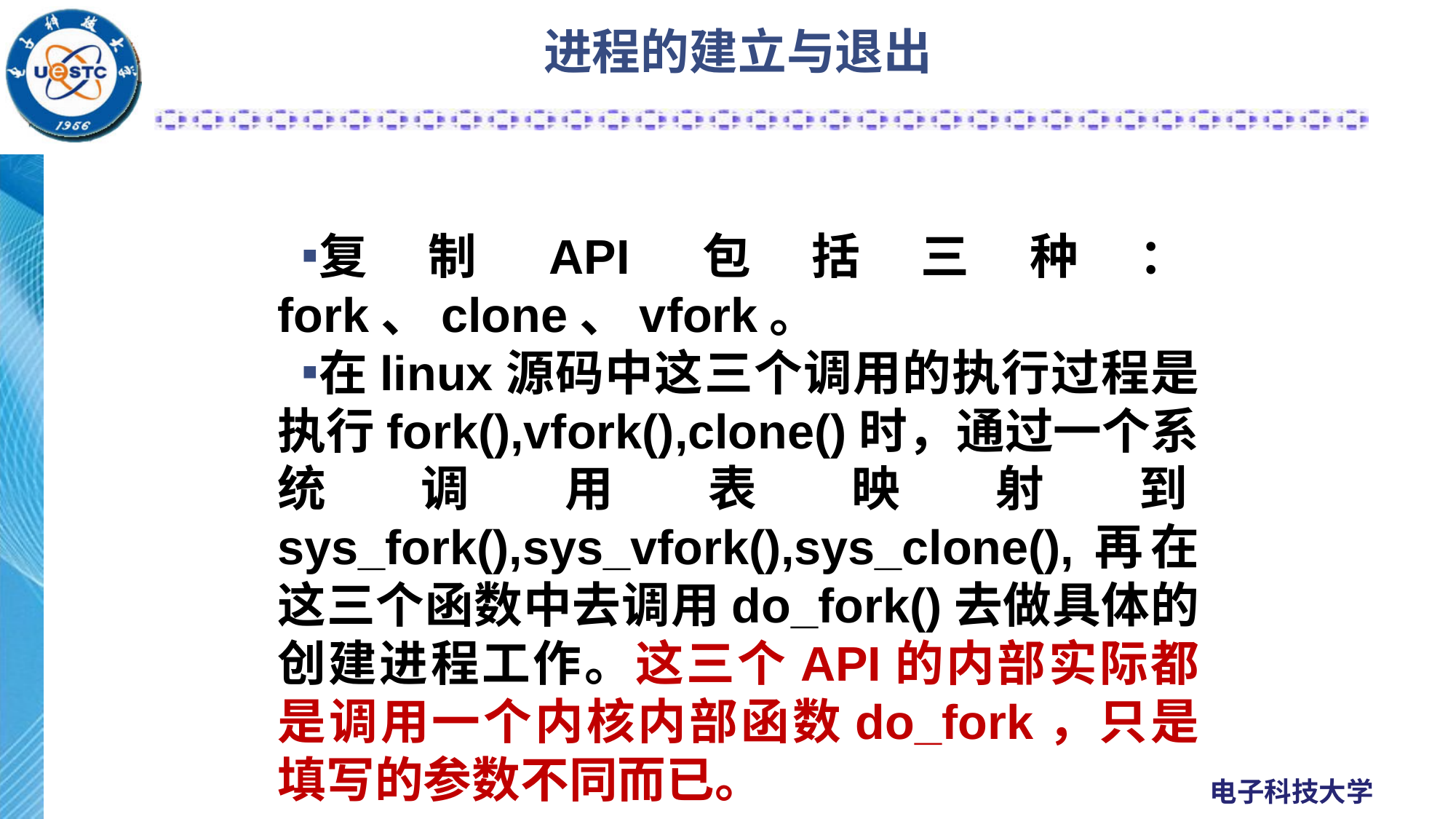

# 进程的建立与退出
复制API包括三种：fork、clone、vfork。
在linux源码中这三个调用的执行过程是执行fork(),vfork(),clone()时，通过一个系统调用表映射到sys_fork(),sys_vfork(),sys_clone(),再在这三个函数中去调用do_fork()去做具体的创建进程工作。这三个API的内部实际都是调用一个内核内部函数do_fork，只是填写的参数不同而已。